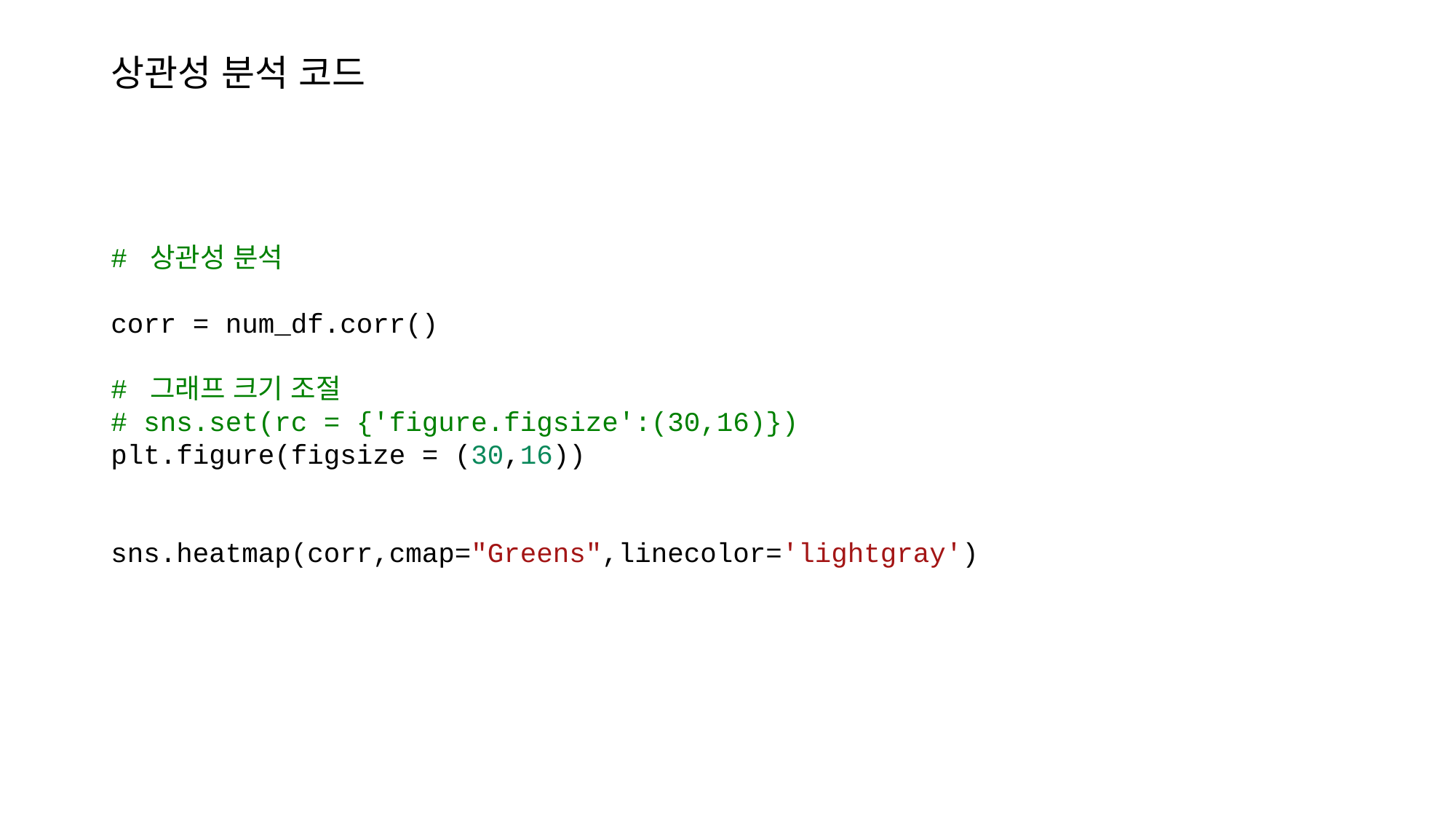

# 상관성 분석 코드
# 상관성 분석
corr = num_df.corr()
# 그래프 크기 조절
# sns.set(rc = {'figure.figsize':(30,16)})
plt.figure(figsize = (30,16))
sns.heatmap(corr,cmap="Greens",linecolor='lightgray')